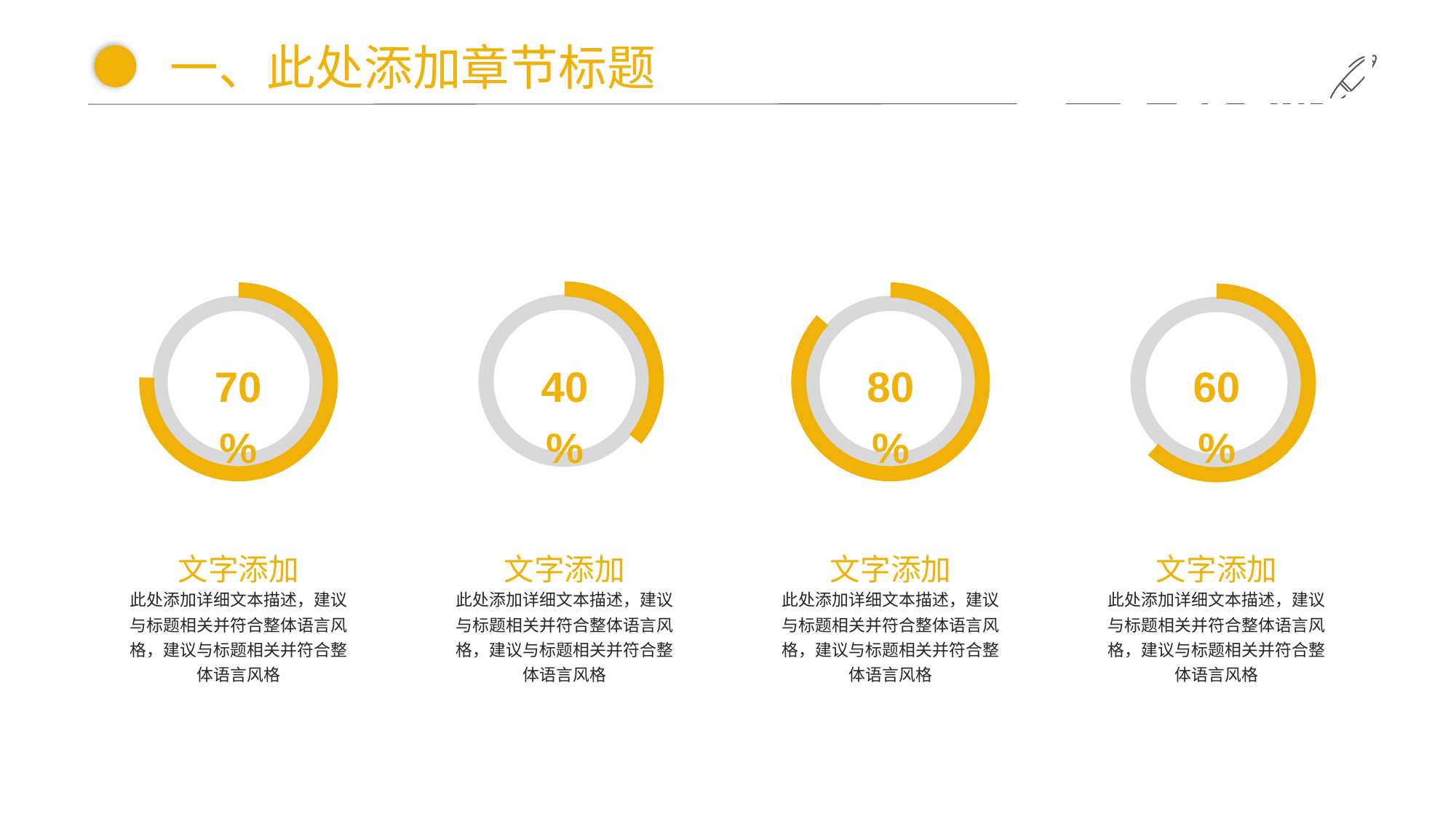

一、此处添加章节标题

40%

70%

80%

60%
文字添加
此处添加详细文本描述，建议与标题相关并符合整体语言风格，建议与标题相关并符合整体语言风格
文字添加
此处添加详细文本描述，建议与标题相关并符合整体语言风格，建议与标题相关并符合整体语言风格
文字添加
此处添加详细文本描述，建议与标题相关并符合整体语言风格，建议与标题相关并符合整体语言风格
文字添加
此处添加详细文本描述，建议与标题相关并符合整体语言风格，建议与标题相关并符合整体语言风格